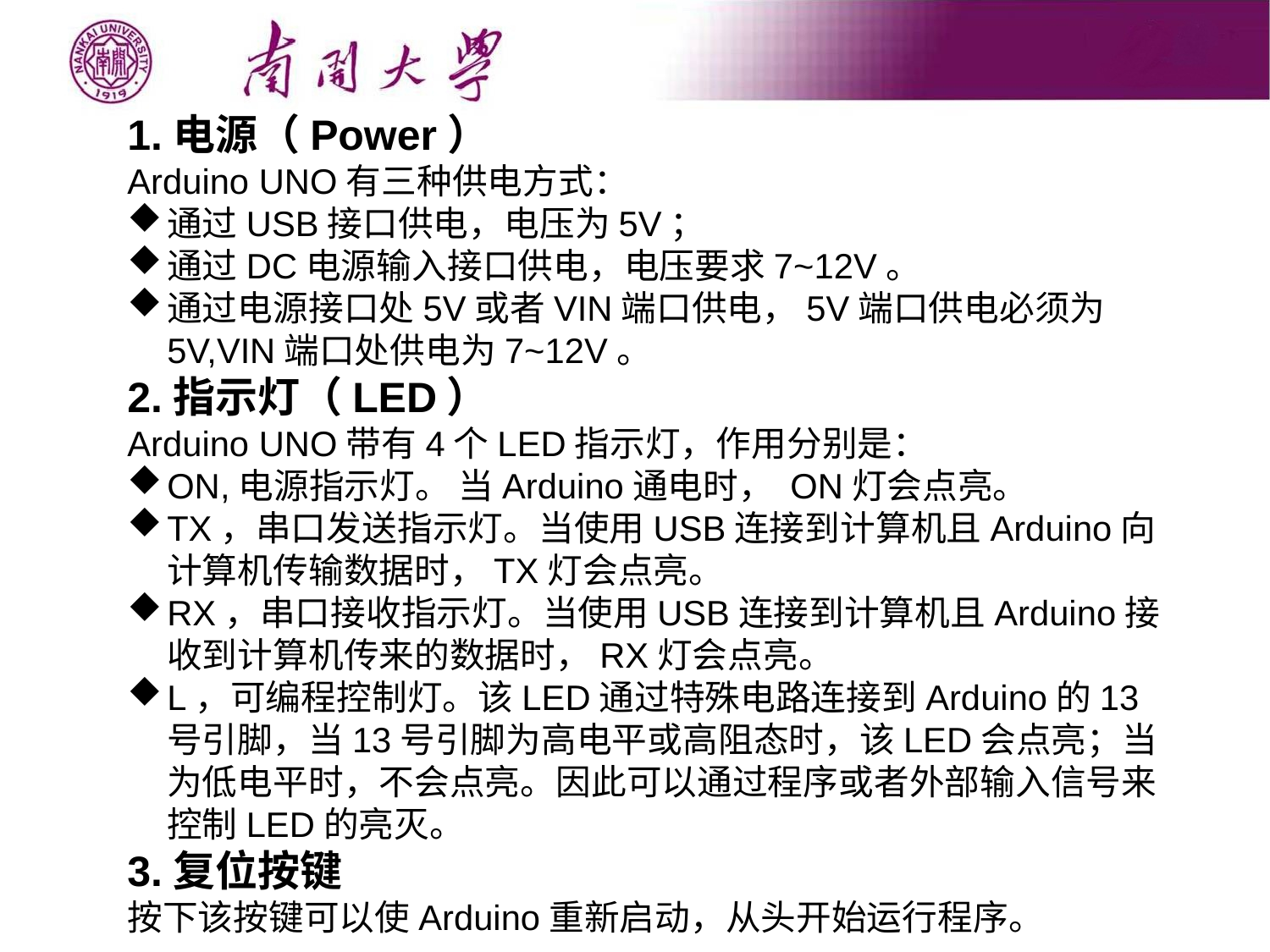

1.电源（Power）
Arduino UNO有三种供电方式：
通过USB接口供电，电压为5V；
通过DC电源输入接口供电，电压要求7~12V。
通过电源接口处5V或者VIN端口供电，5V端口供电必须为5V,VIN端口处供电为7~12V。
2.指示灯（LED）
Arduino UNO带有4个LED指示灯，作用分别是：
ON,电源指示灯。 当Arduino通电时， ON灯会点亮。
TX，串口发送指示灯。当使用USB连接到计算机且Arduino向计算机传输数据时，TX灯会点亮。
RX，串口接收指示灯。当使用USB连接到计算机且Arduino接收到计算机传来的数据时，RX灯会点亮。
L，可编程控制灯。该LED通过特殊电路连接到Arduino的13号引脚，当13号引脚为高电平或高阻态时，该LED会点亮；当为低电平时，不会点亮。因此可以通过程序或者外部输入信号来控制LED的亮灭。
3.复位按键
按下该按键可以使Arduino重新启动，从头开始运行程序。